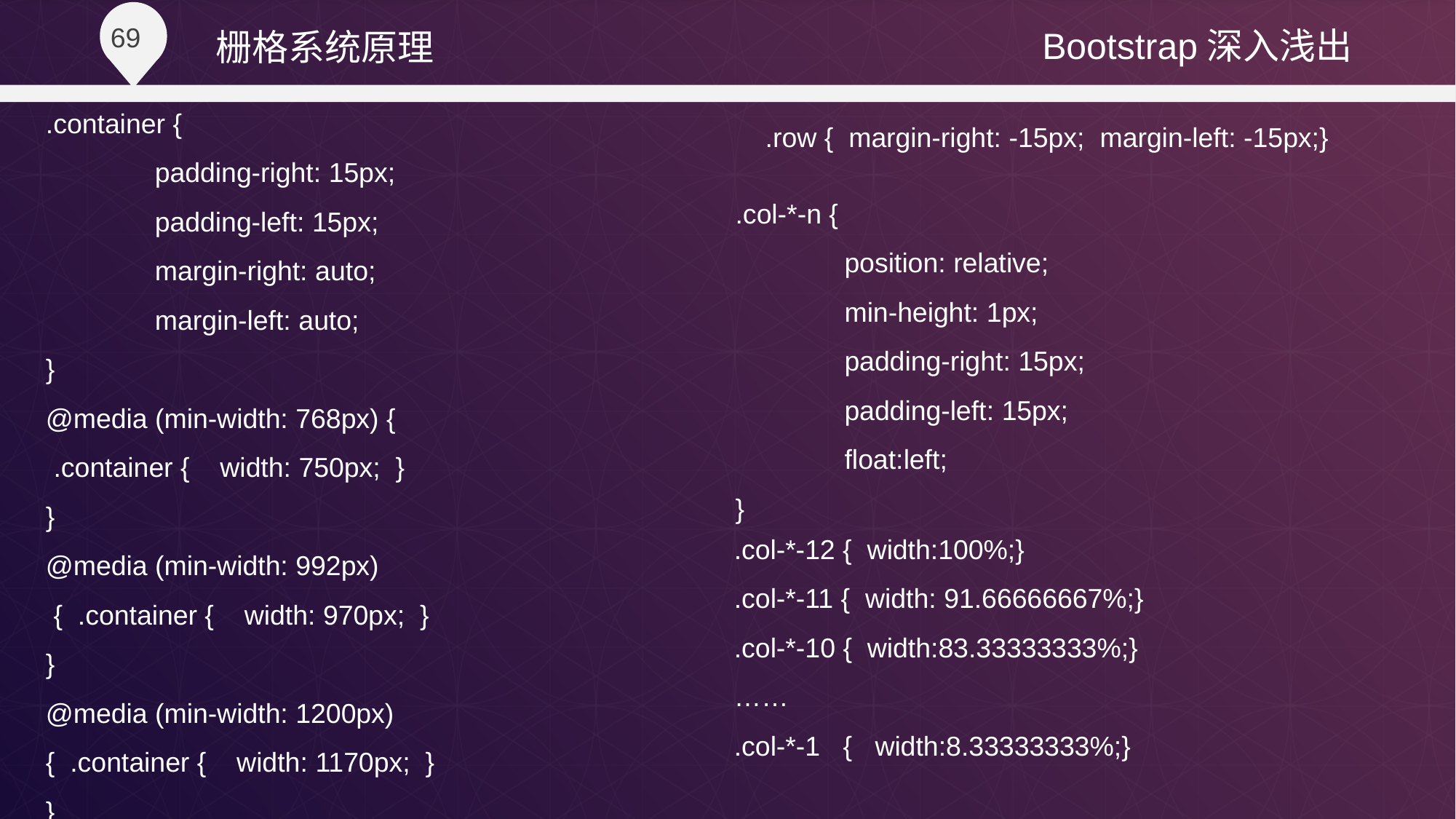

栅格系统原理
.container {
	padding-right: 15px;
	padding-left: 15px;
	margin-right: auto;
	margin-left: auto;
}
@media (min-width: 768px) {
 .container {    width: 750px;  }
}
@media (min-width: 992px)
 {  .container {    width: 970px;  }
}
@media (min-width: 1200px)
{  .container {    width: 1170px;  }
}
.row {  margin-right: -15px;  margin-left: -15px;}
.col-*-n {
	position: relative;
	min-height: 1px;
	padding-right: 15px;
	padding-left: 15px;
	float:left;
}
.col-*-12 {  width:100%;}
.col-*-11 {  width: 91.66666667%;}
.col-*-10 {  width:83.33333333%;}
……
.col-*-1   {   width:8.33333333%;}